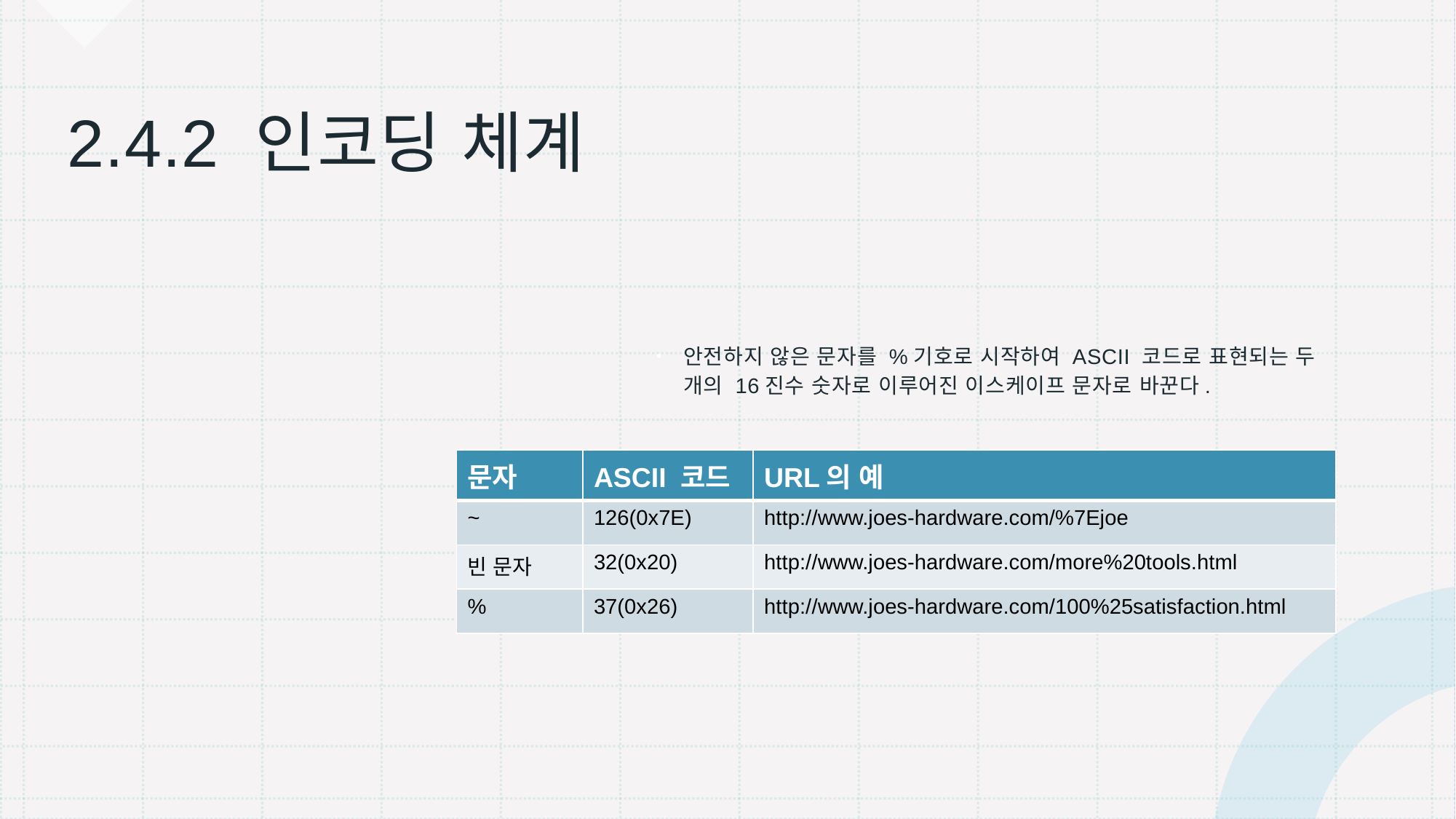

# 2.4.2 인코딩 체계
안전하지 않은 문자를 %기호로 시작하여 ASCII 코드로 표현되는 두 개의 16진수 숫자로 이루어진 이스케이프 문자로 바꾼다.

| 문자 | ASCII 코드 | URL의 예 |
| --- | --- | --- |
| ~ | 126(0x7E) | http://www.joes-hardware.com/%7Ejoe |
| 빈 문자 | 32(0x20) | http://www.joes-hardware.com/more%20tools.html |
| % | 37(0x26) | http://www.joes-hardware.com/100%25satisfaction.html |